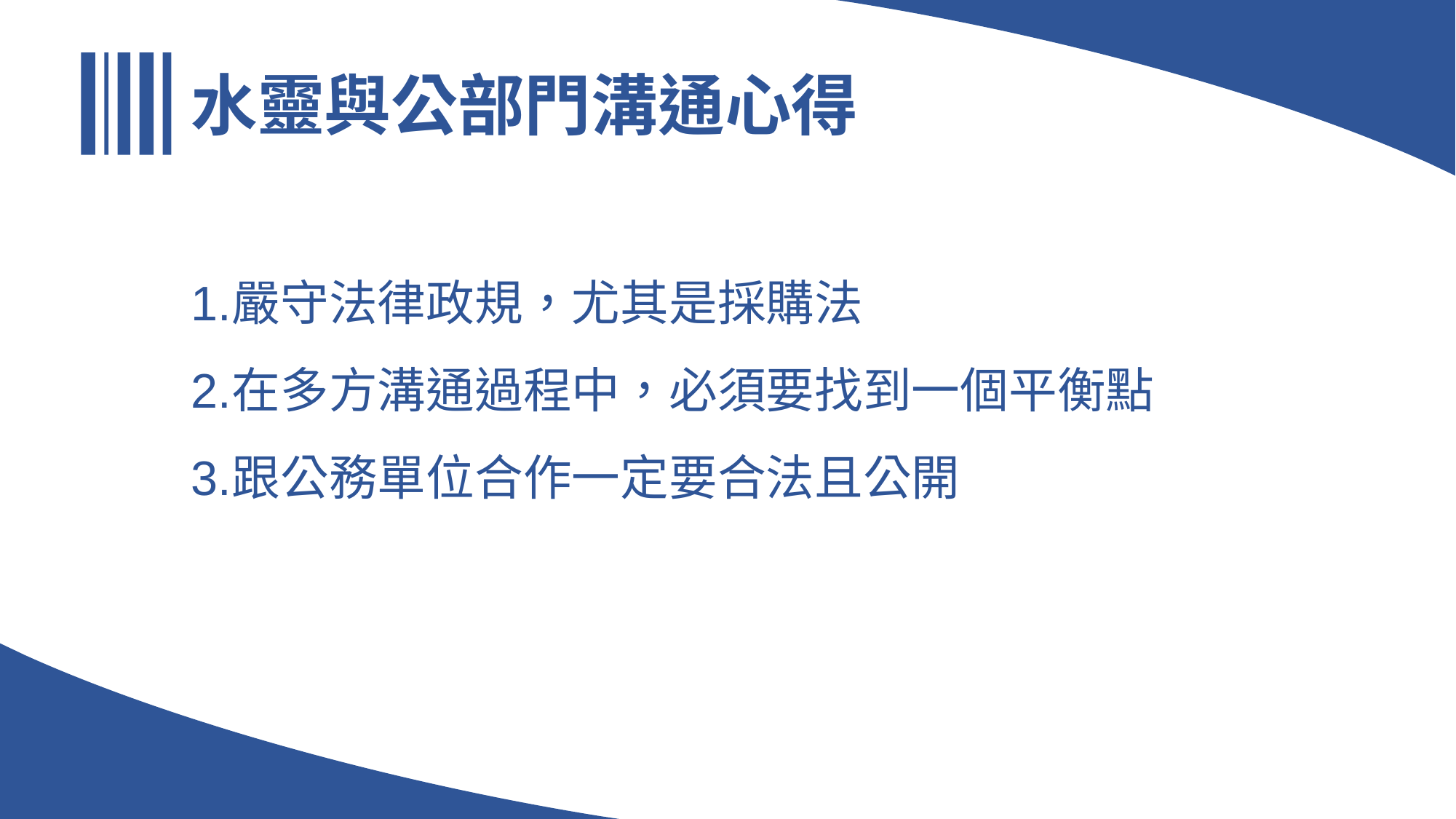

水靈與公部門溝通心得
嚴守法律政規，尤其是採購法
在多方溝通過程中，必須要找到一個平衡點
跟公務單位合作一定要合法且公開